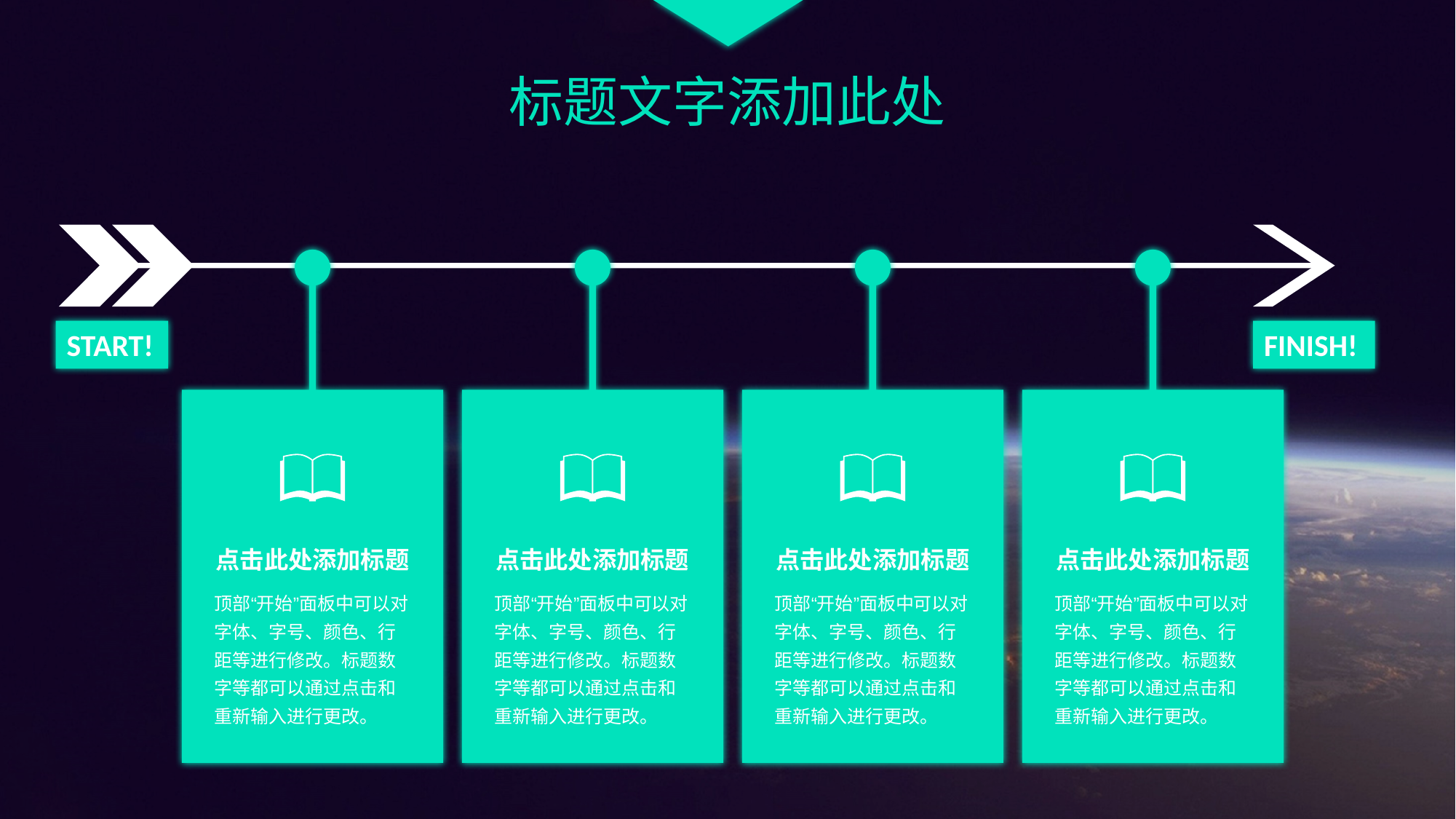

标题文字添加此处

点击此处添加标题
顶部“开始”面板中可以对字体、字号、颜色、行距等进行修改。标题数字等都可以通过点击和重新输入进行更改。

点击此处添加标题
顶部“开始”面板中可以对字体、字号、颜色、行距等进行修改。标题数字等都可以通过点击和重新输入进行更改。

点击此处添加标题
顶部“开始”面板中可以对字体、字号、颜色、行距等进行修改。标题数字等都可以通过点击和重新输入进行更改。

点击此处添加标题
顶部“开始”面板中可以对字体、字号、颜色、行距等进行修改。标题数字等都可以通过点击和重新输入进行更改。

START!
FINISH!